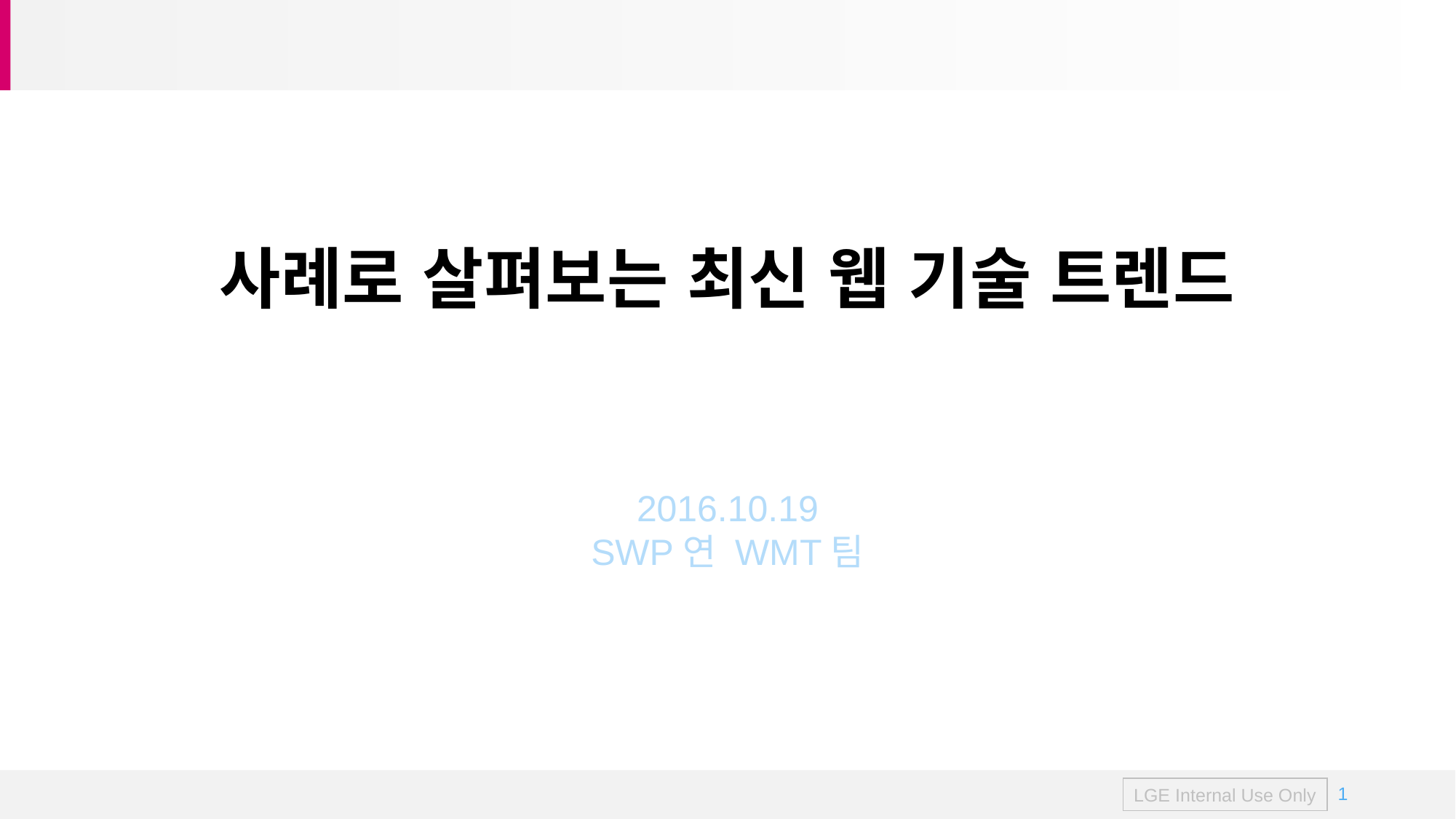

# 사례로 살펴보는 최신 웹 기술 트렌드
2016.10.19
SWP연 WMT팀